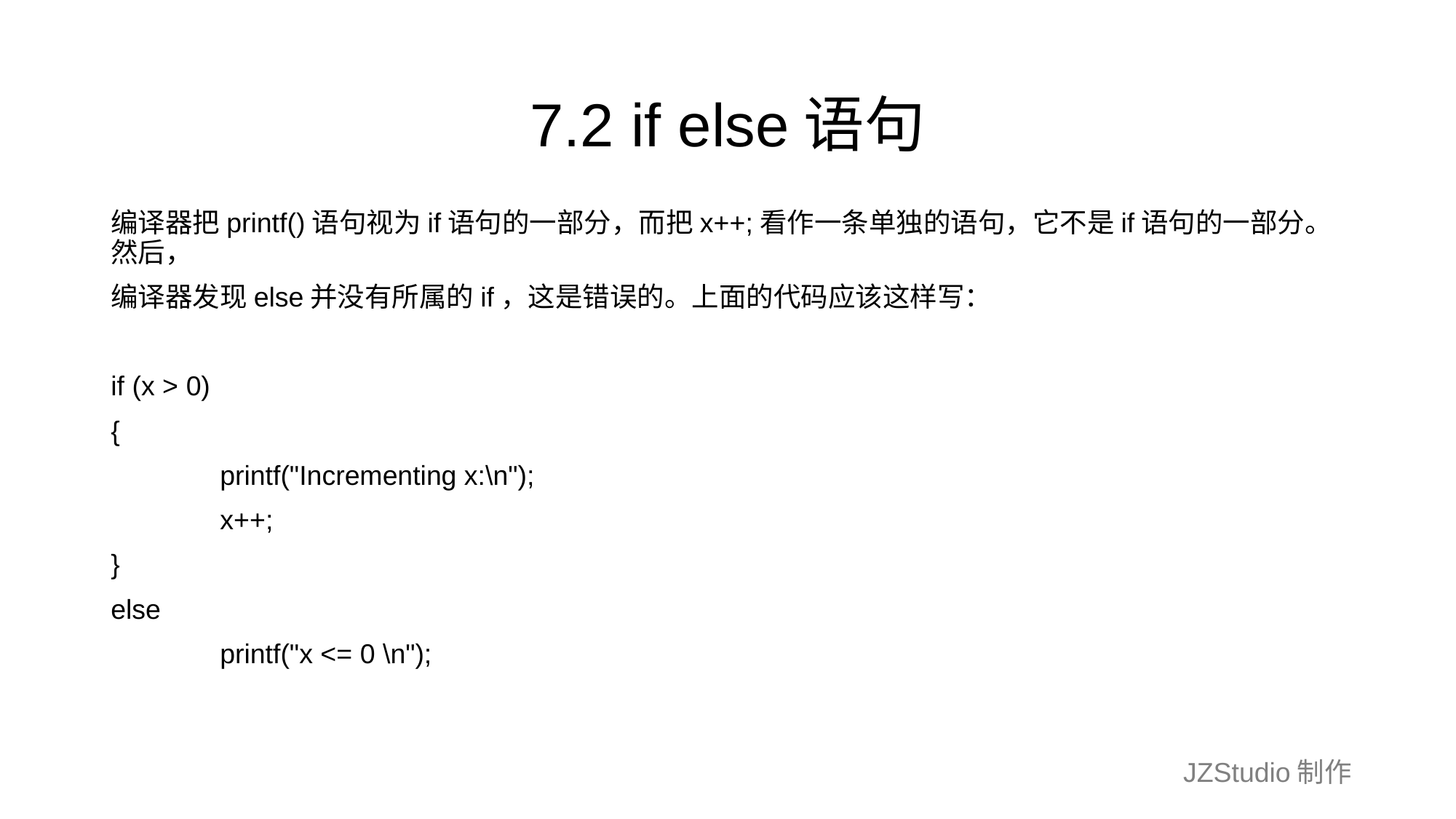

# 7.2 if else语句
编译器把printf()语句视为if语句的一部分，而把x++;看作一条单独的语句，它不是if语句的一部分。然后，
编译器发现else并没有所属的if，这是错误的。上面的代码应该这样写：

if (x > 0)
{
	printf("Incrementing x:\n");
	x++;
}
else
	printf("x <= 0 \n");